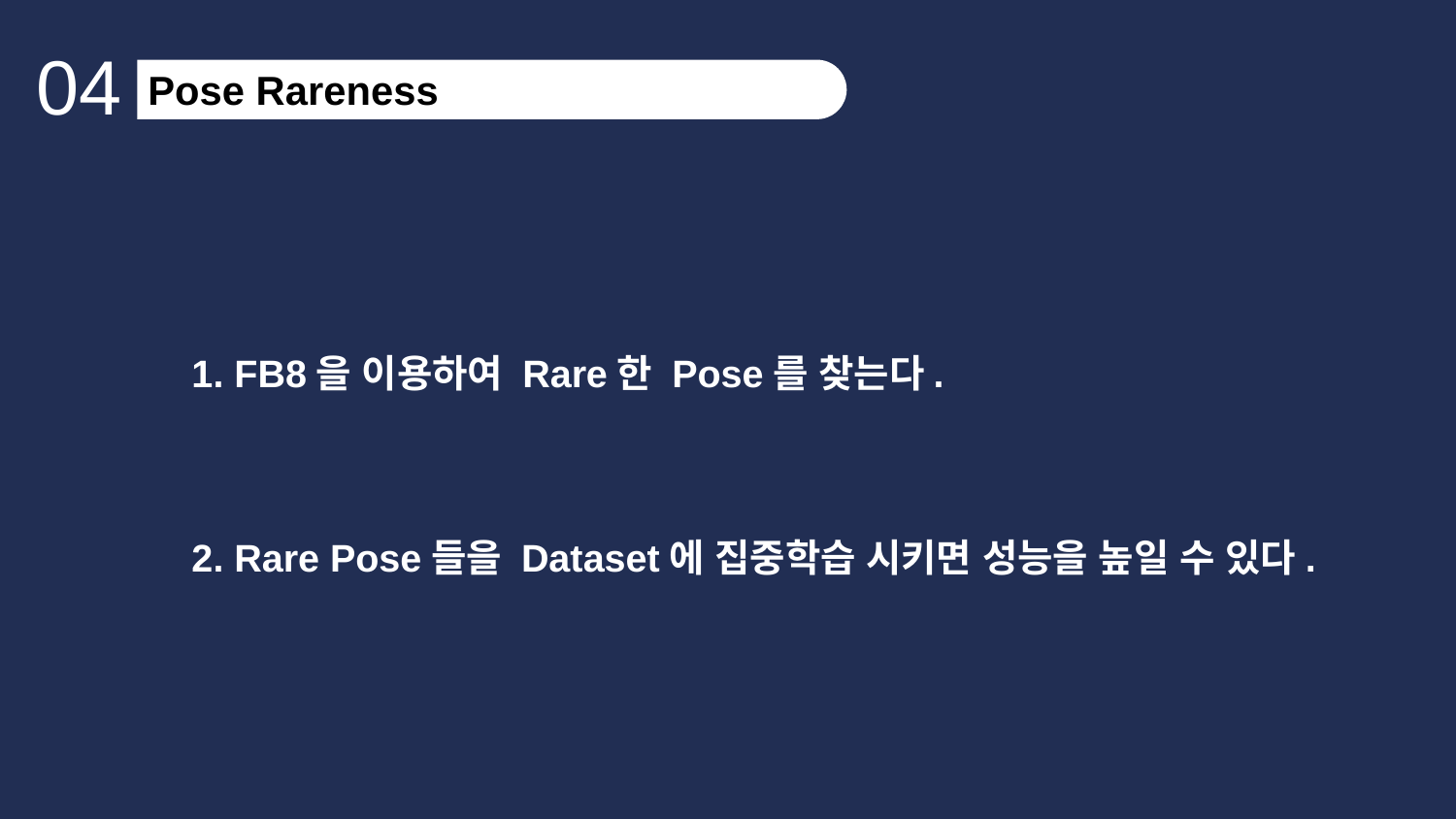

04
Pose Rareness

1. FB8을 이용하여 Rare한 Pose를 찾는다.

2. Rare Pose들을 Dataset에 집중학습 시키면 성능을 높일 수 있다.